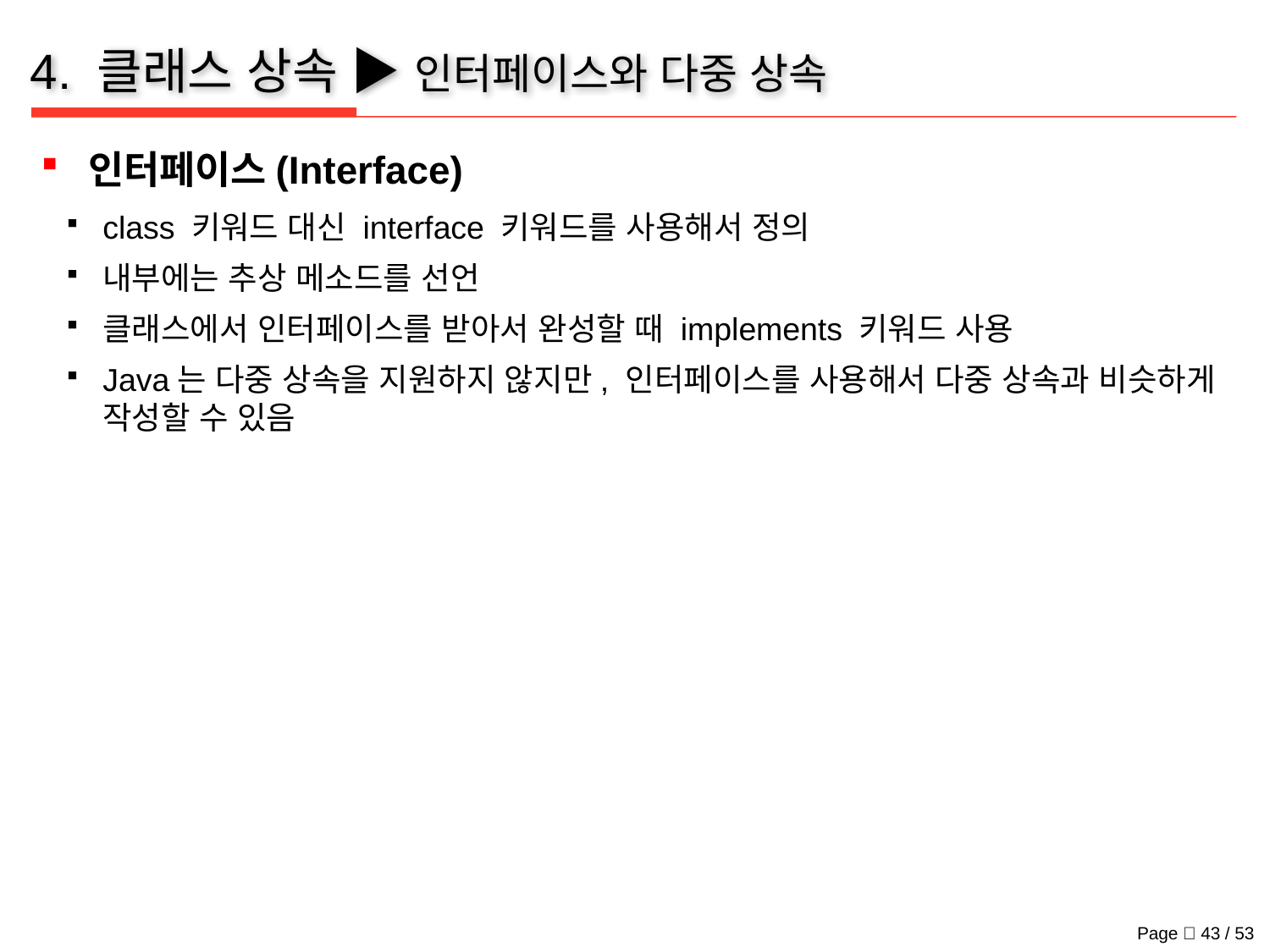

# 4. 클래스 상속 ▶ 인터페이스와 다중 상속
인터페이스(Interface)
class 키워드 대신 interface 키워드를 사용해서 정의
내부에는 추상 메소드를 선언
클래스에서 인터페이스를 받아서 완성할 때 implements 키워드 사용
Java는 다중 상속을 지원하지 않지만, 인터페이스를 사용해서 다중 상속과 비슷하게 작성할 수 있음